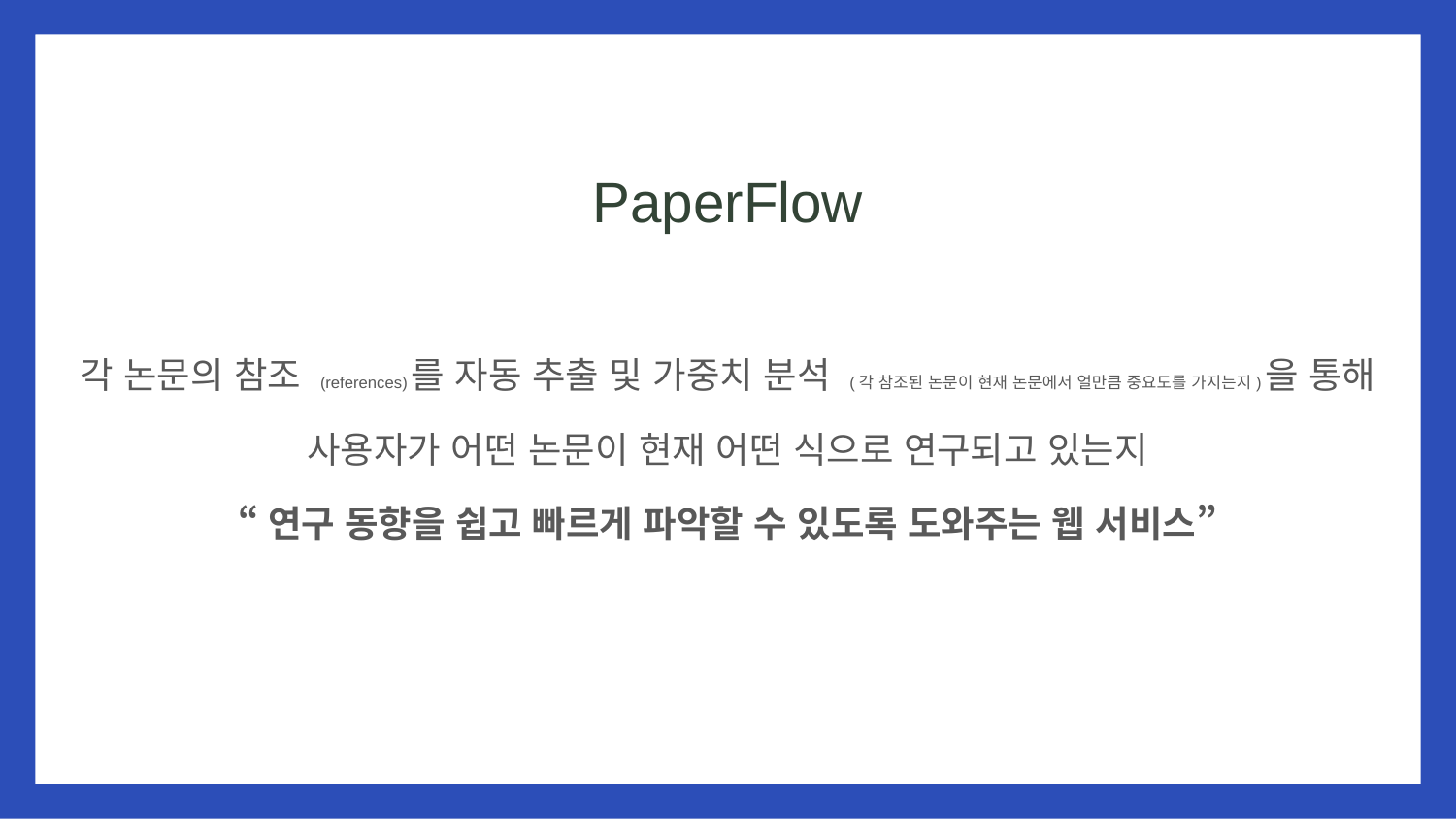

# PaperFlow
각 논문의 참조 (references)를 자동 추출 및 가중치 분석 (각 참조된 논문이 현재 논문에서 얼만큼 중요도를 가지는지)을 통해
사용자가 어떤 논문이 현재 어떤 식으로 연구되고 있는지
“연구 동향을 쉽고 빠르게 파악할 수 있도록 도와주는 웹 서비스”